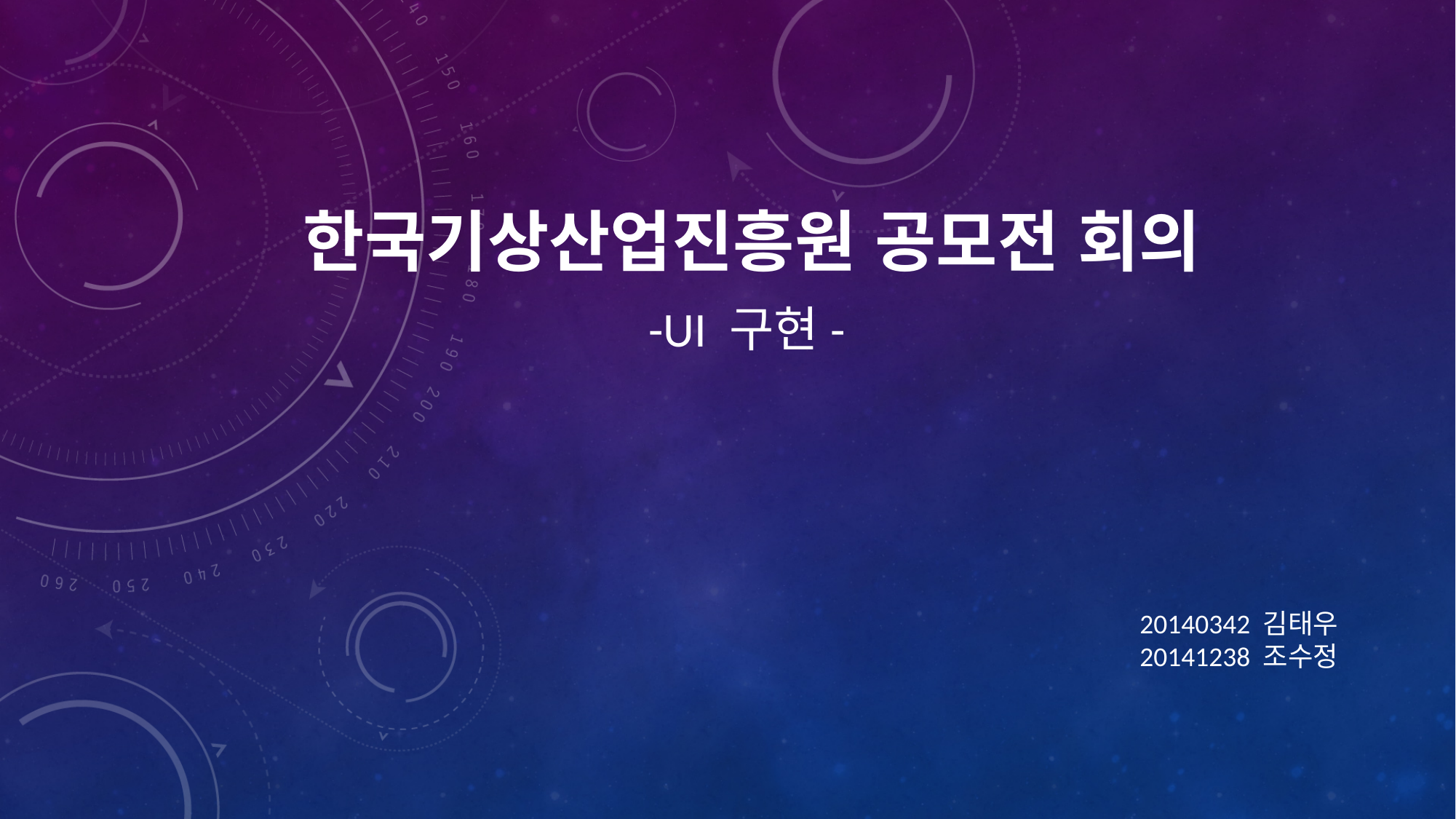

한국기상산업진흥원 공모전 회의
-UI 구현-
20140342 김태우
20141238 조수정